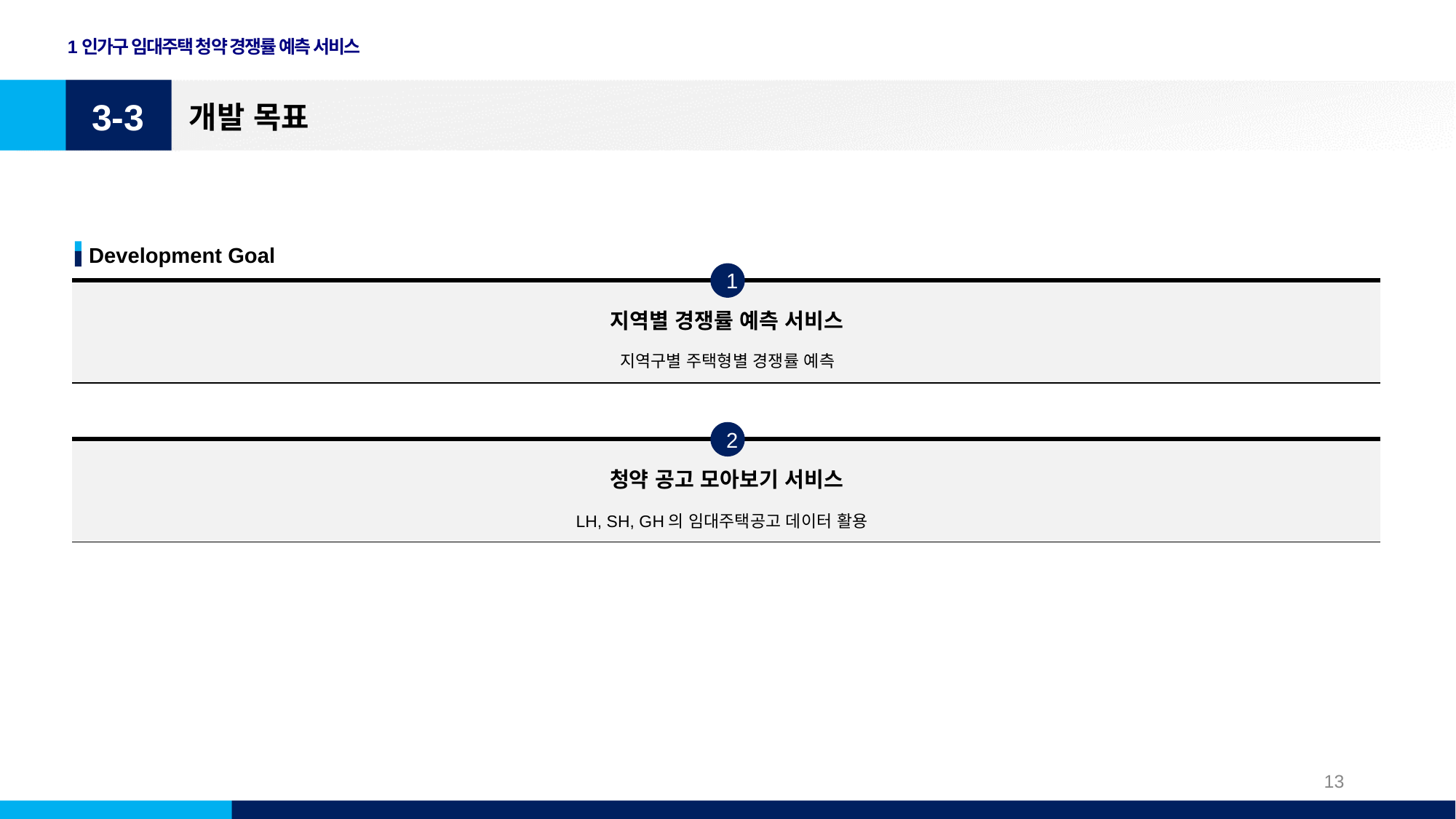

1인가구 임대주택 청약 경쟁률 예측 서비스
3-3
개발 목표
Development Goal

1

지역별 경쟁률 예측 서비스
지역구별 주택형별 경쟁률 예측
2

청약 공고 모아보기 서비스
 LH, SH, GH의 임대주택공고 데이터 활용
13